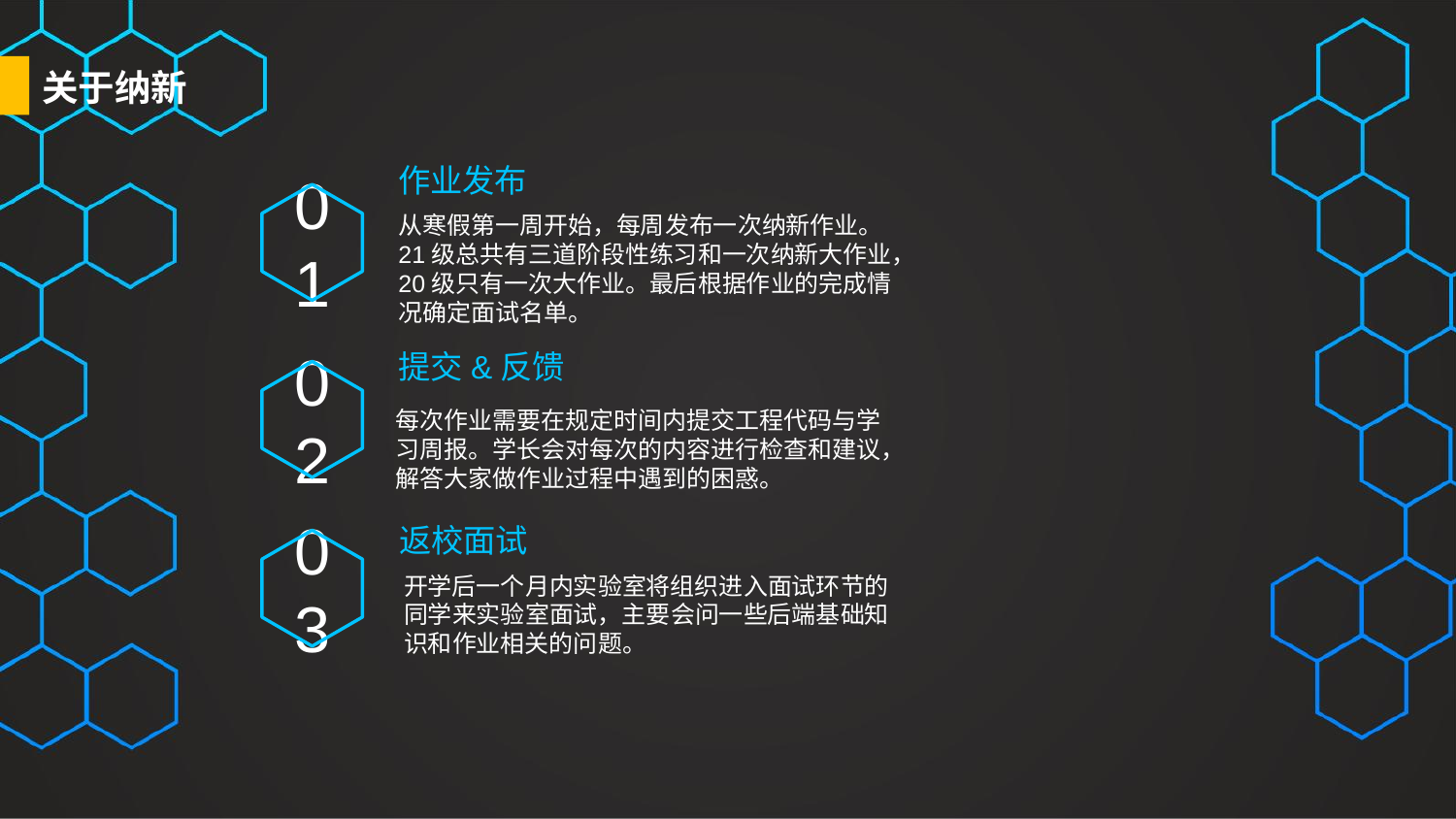

关于纳新
作业发布

从寒假第一周开始，每周发布一次纳新作业。
21级总共有三道阶段性练习和一次纳新大作业，
20级只有一次大作业。最后根据作业的完成情
况确定面试名单。
01
提交&反馈

02
每次作业需要在规定时间内提交工程代码与学
习周报。学长会对每次的内容进行检查和建议，
解答大家做作业过程中遇到的困惑。
返校面试

03
开学后一个月内实验室将组织进入面试环节的同学来实验室面试，主要会问一些后端基础知识和作业相关的问题。